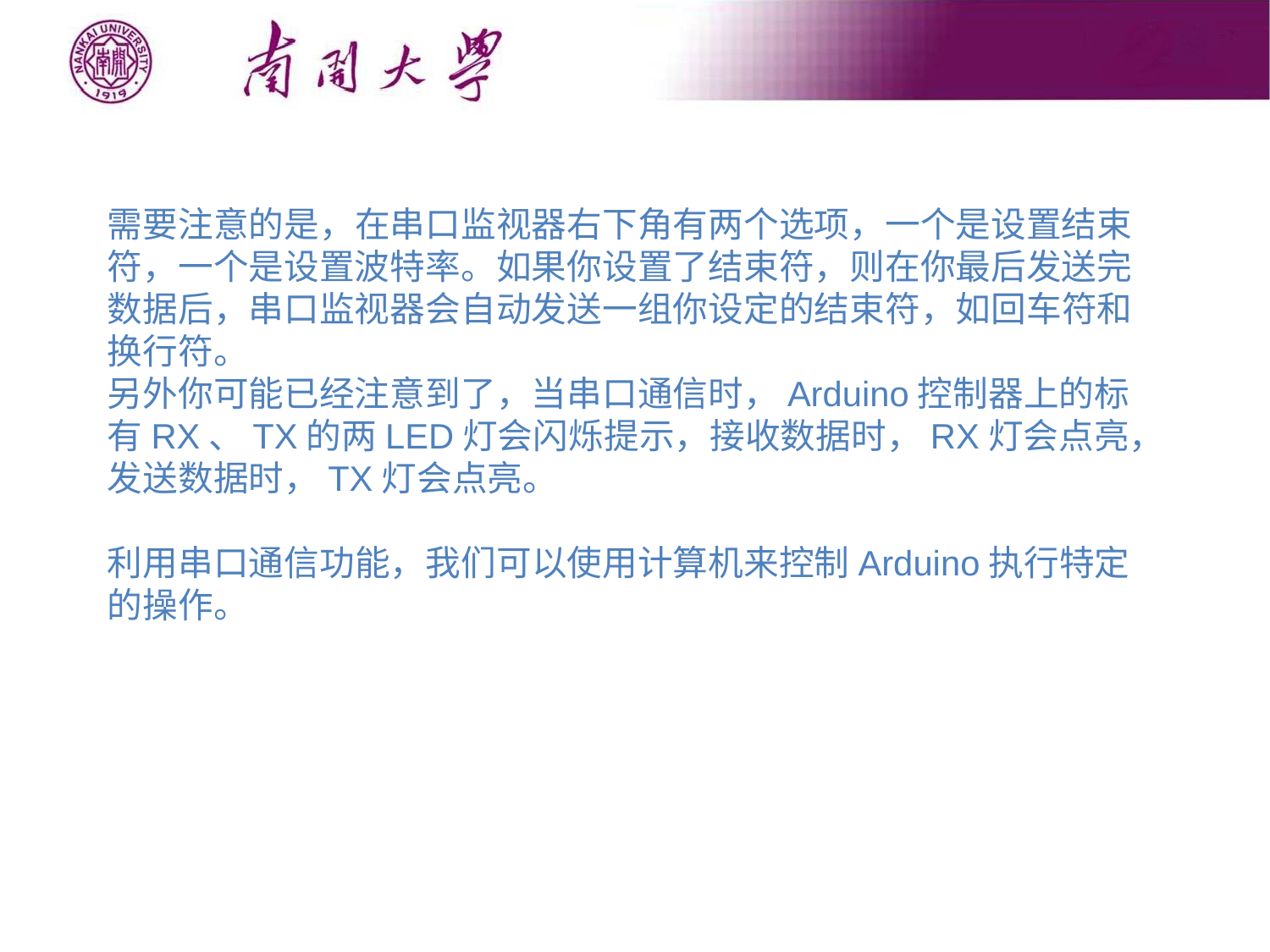

需要注意的是，在串口监视器右下角有两个选项，一个是设置结束符，一个是设置波特率。如果你设置了结束符，则在你最后发送完数据后，串口监视器会自动发送一组你设定的结束符，如回车符和换行符。
另外你可能已经注意到了，当串口通信时，Arduino控制器上的标有RX、TX的两LED灯会闪烁提示，接收数据时，RX灯会点亮，发送数据时，TX灯会点亮。

利用串口通信功能，我们可以使用计算机来控制Arduino执行特定的操作。